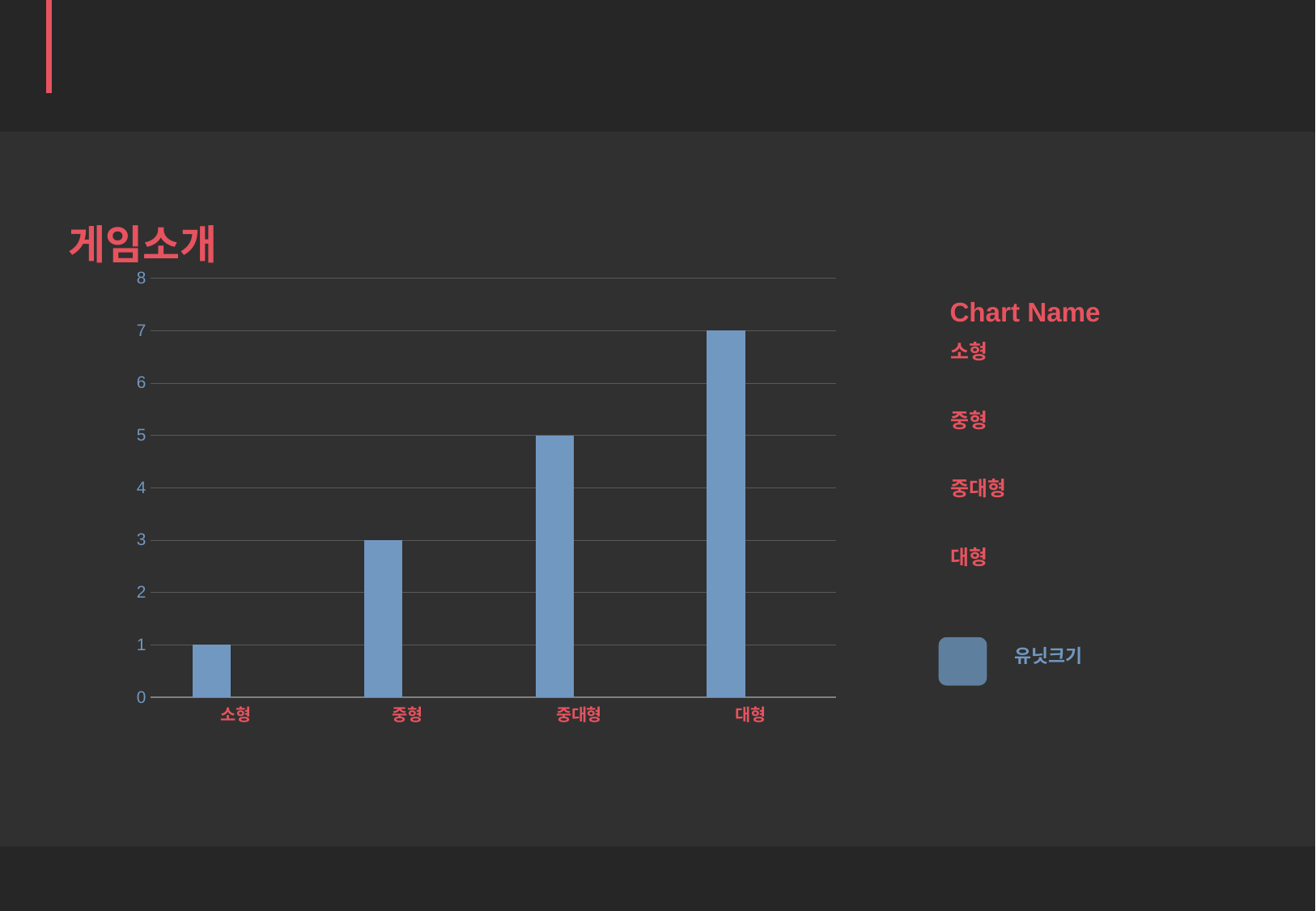

Golden Beach

STEP2.
게임소개

### Chart

| Category | 크기 | 열2 |
|---|---|---|
| 소형 | 1.0 | None |
| 중형 | 3.0 | None |
| 중대형 | 5.0 | None |
| 대형 | 7.0 | None |
Chart Name
소형 소형 초식 동물
          소형 배경 리소스

중형 중형동물
           중형 배경리소스

중대형 차량의 크기와 중대형 동물

대형 대형동물의 크기

유닛크기